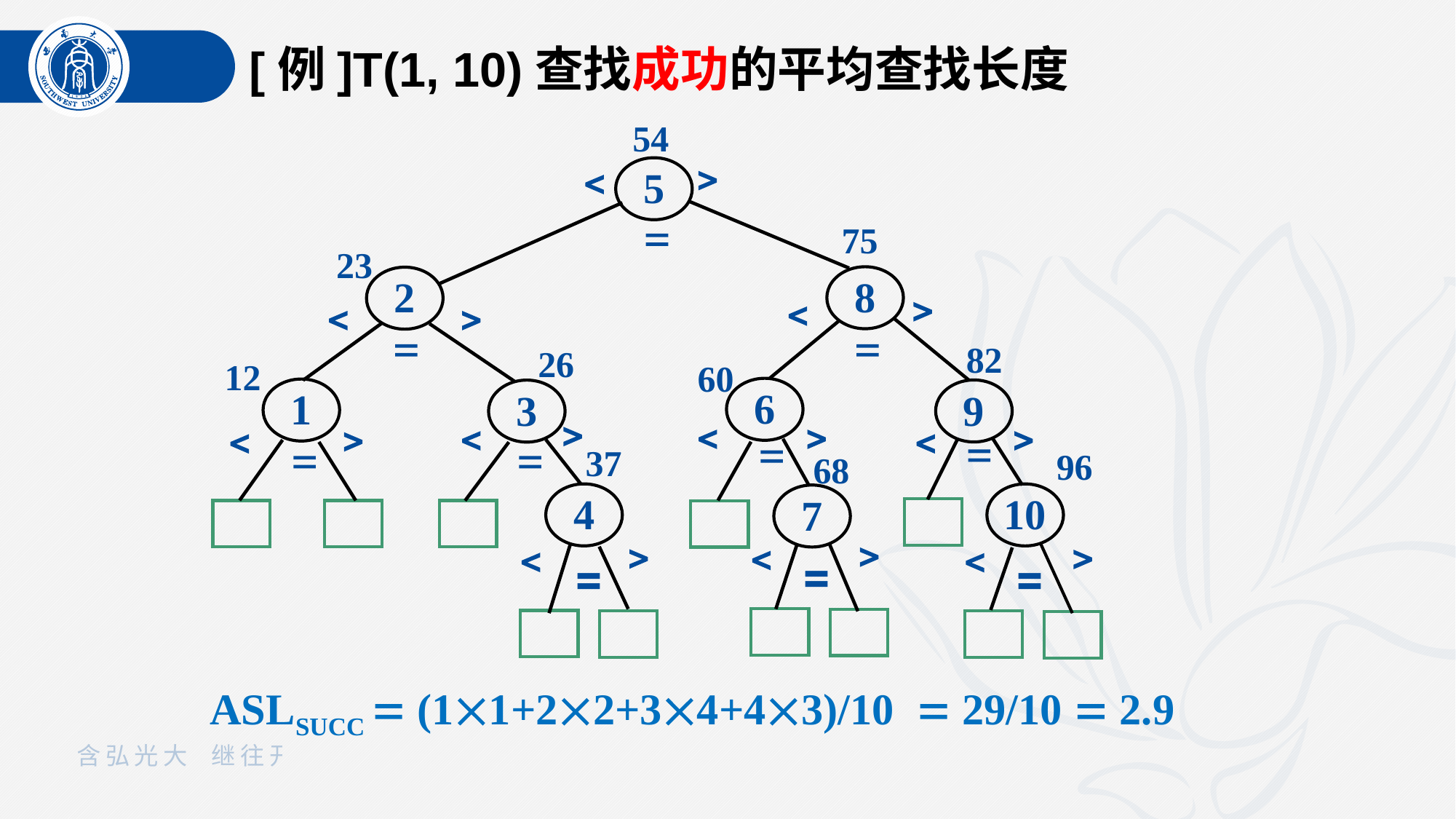

[例]T(1, 10)查找成功的平均查找长度
54
5
>
<

=
75
23
8
2
>
<
<
>

=
=
82
26
12
60
6
1
9
3
>
<
>
<
>
>
<
<

=
=
=
=
37
96
68
4
10
7

>

>
>

<
<
<
=
=
=

ASLSUCC = (1×1+2×2+3×4+4×3)/10  = 29/10 = 2.9